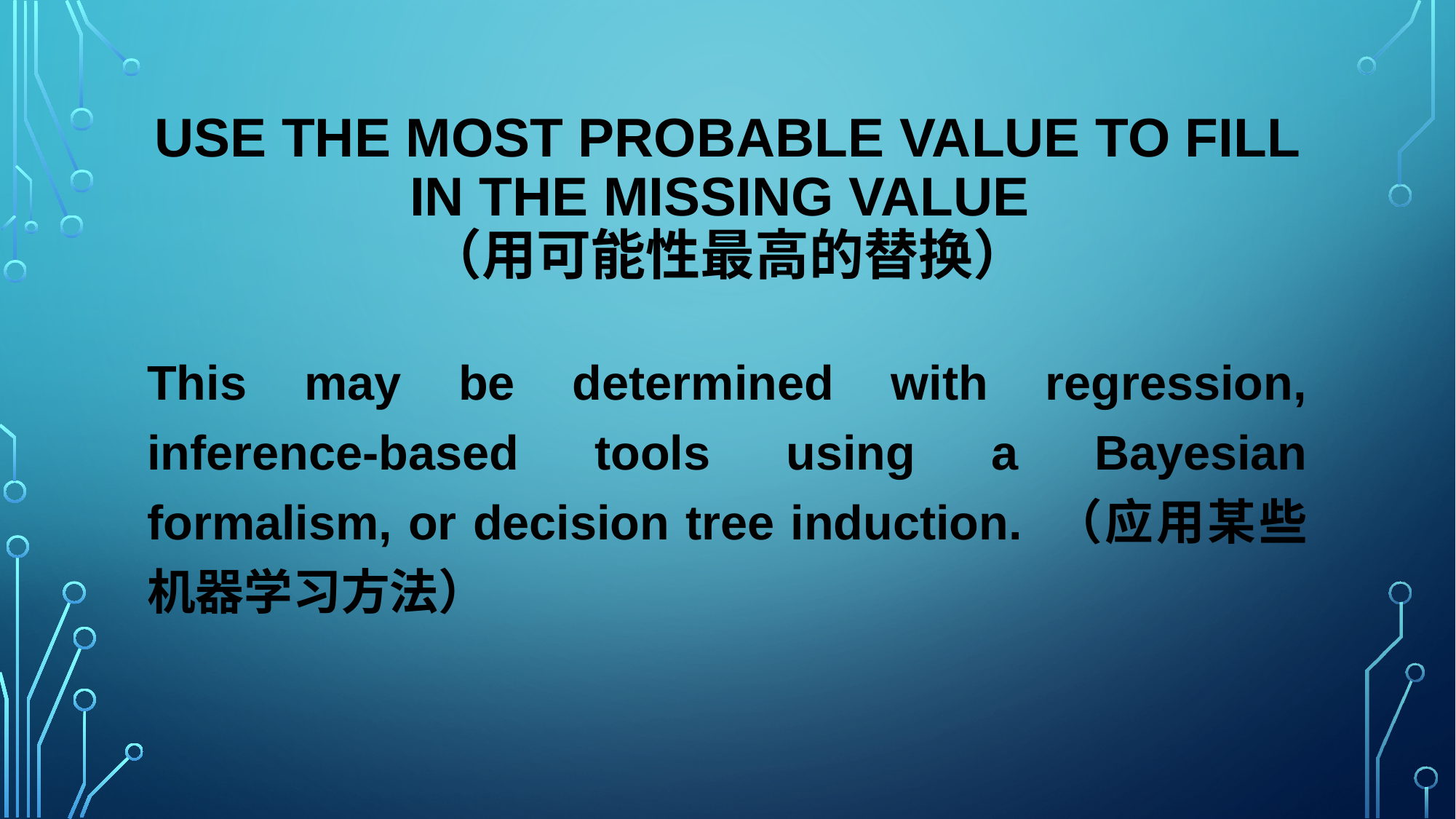

# Use the most probable value to fill in the missing value （用可能性最高的替换）
This may be determined with regression, inference-based tools using a Bayesian formalism, or decision tree induction. （应用某些机器学习方法）